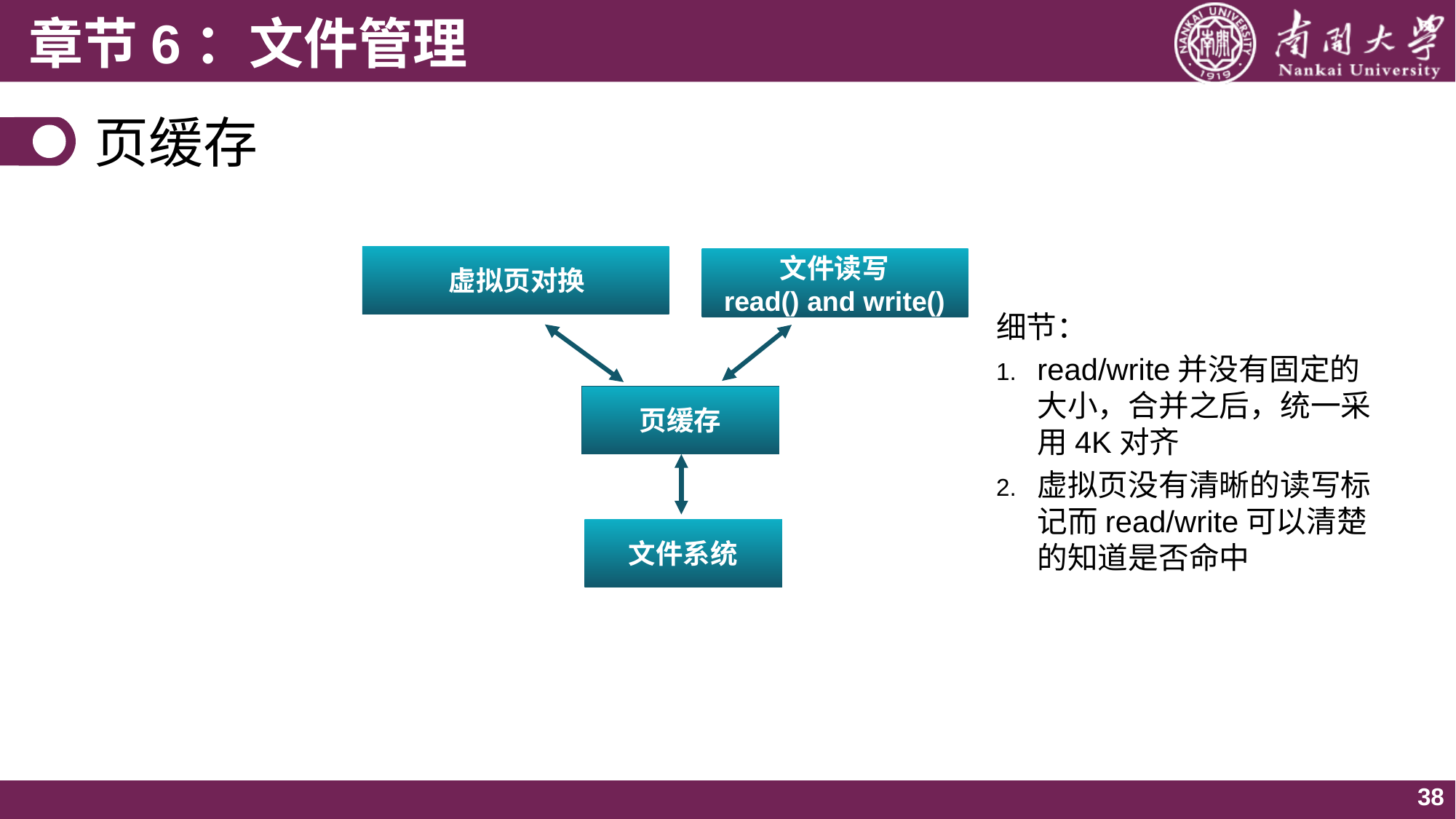

# 页缓存

虚拟页对换
文件读写
read() and write()

细节：
read/write并没有固定的大小，合并之后，统一采用4K对齐
虚拟页没有清晰的读写标记而read/write可以清楚的知道是否命中

页缓存

文件系统
38